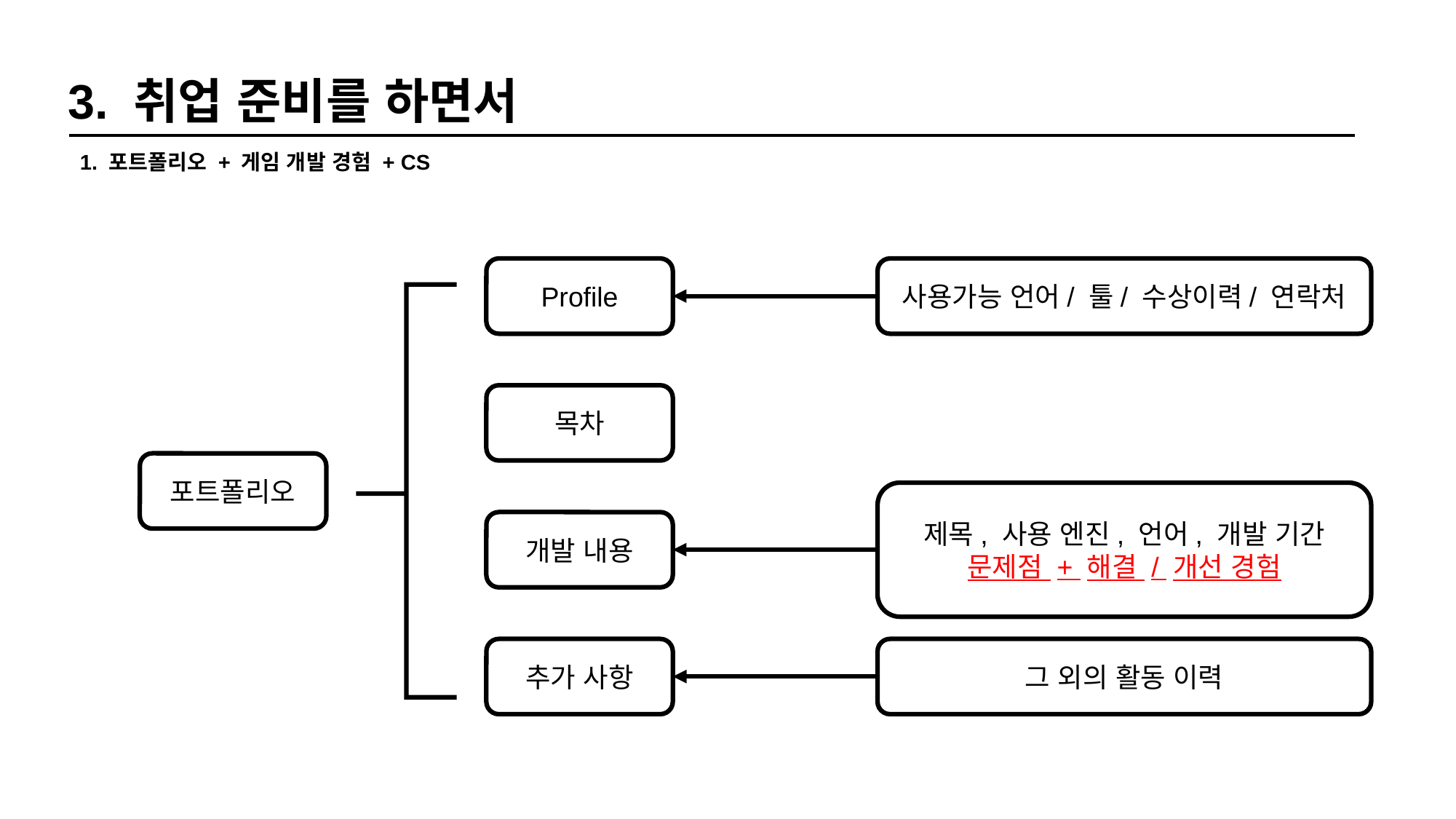

3. 취업 준비를 하면서
1. 포트폴리오 + 게임 개발 경험 + CS
Profile
사용가능 언어/ 툴/ 수상이력/ 연락처

목차
포트폴리오
제목, 사용 엔진, 언어, 개발 기간
문제점 + 해결 / 개선 경험
개발 내용
추가 사항
그 외의 활동 이력